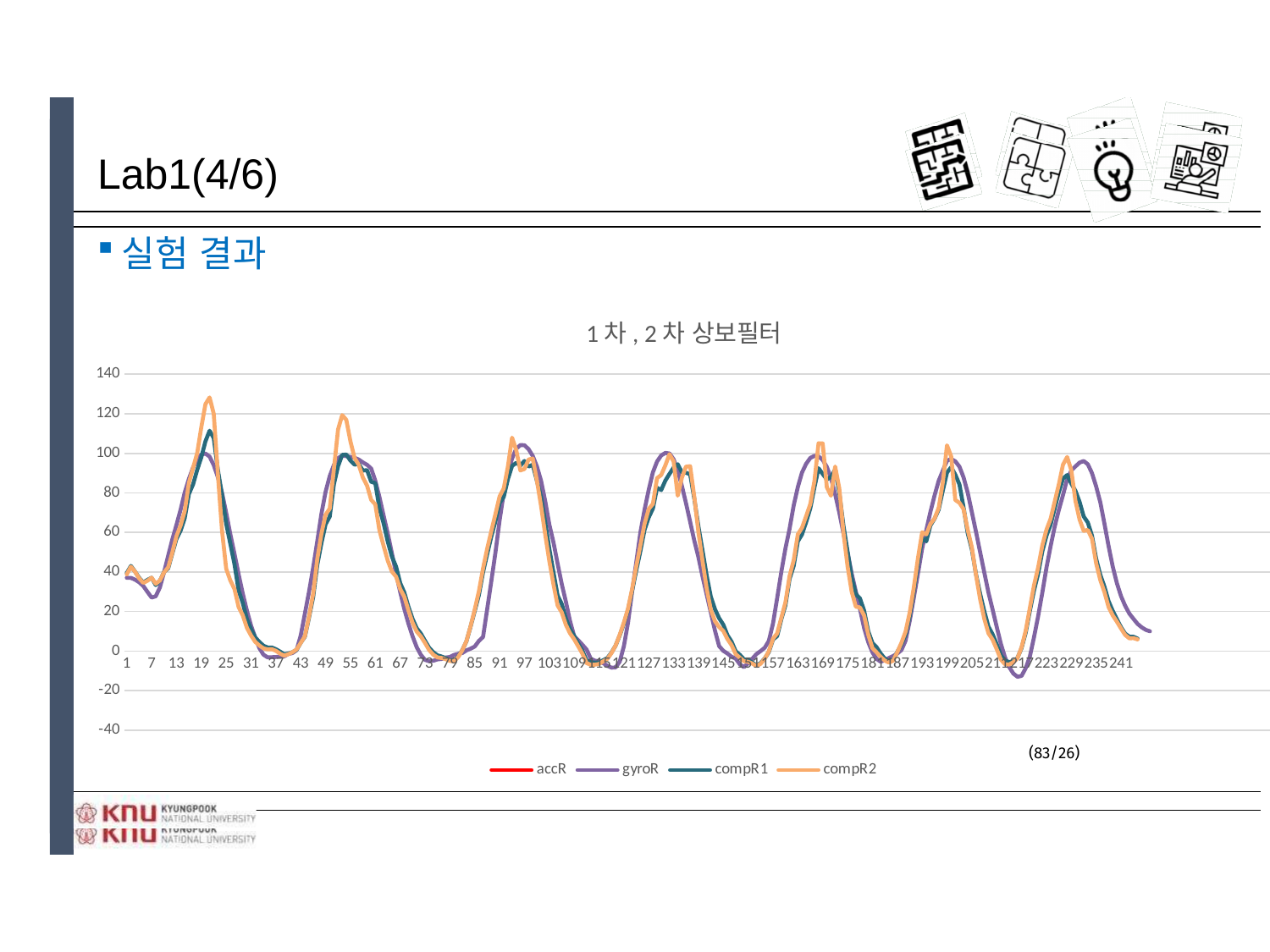

# Lab1(4/6)
실험 결과

### Chart: 1차, 2차 상보필터

| Category |  |  |  |  |
|---|---|---|---|---|

(83/26)